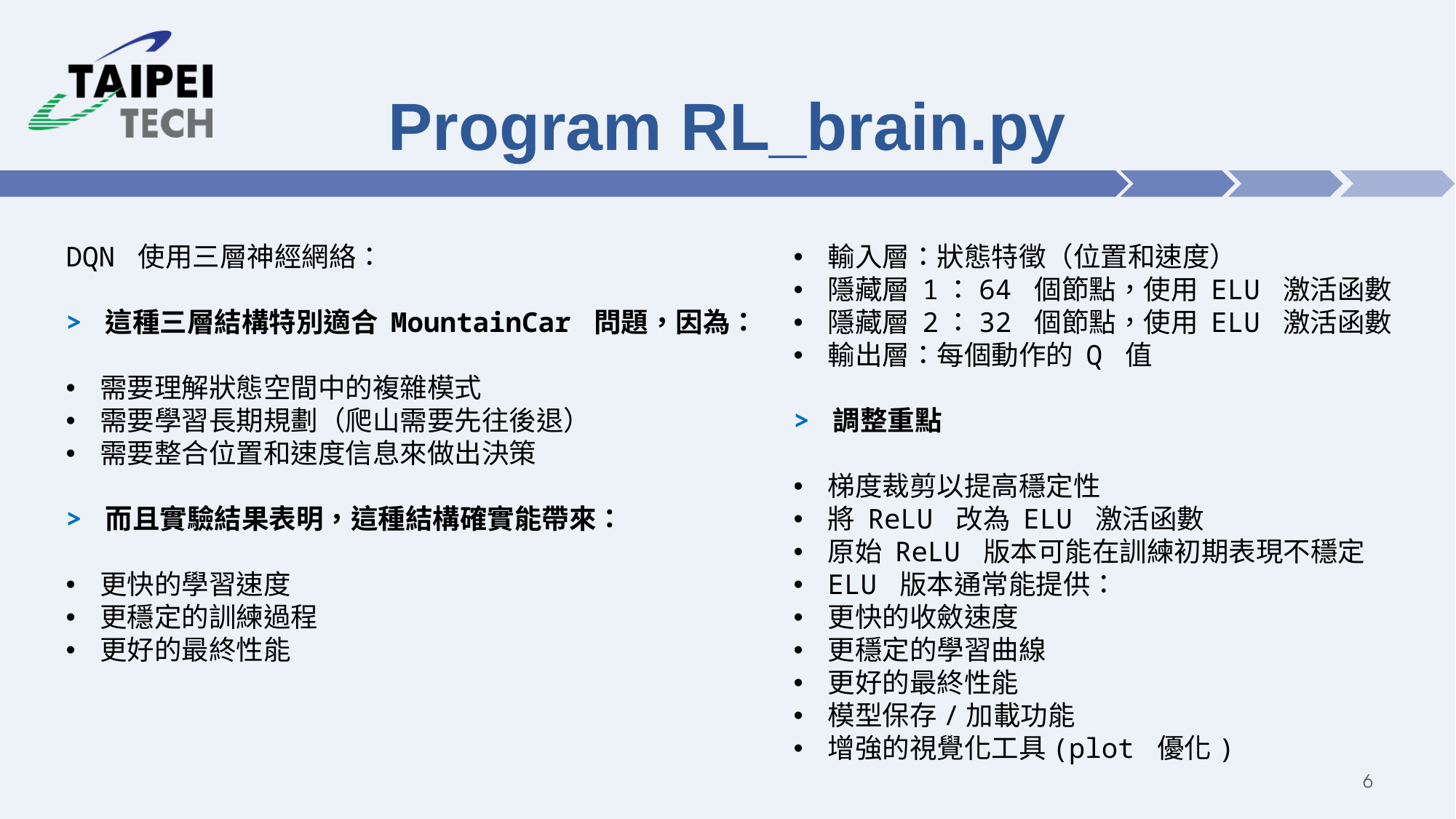

# Program RL_brain.py
DQN 使用三層神經網絡：
> 這種三層結構特別適合 MountainCar 問題，因為：

需要理解狀態空間中的複雜模式
需要學習長期規劃（爬山需要先往後退）
需要整合位置和速度信息來做出決策

> 而且實驗結果表明，這種結構確實能帶來：

更快的學習速度
更穩定的訓練過程
更好的最終性能
輸入層：狀態特徵（位置和速度）
隱藏層 1：64 個節點，使用 ELU 激活函數
隱藏層 2：32 個節點，使用 ELU 激活函數
輸出層：每個動作的 Q 值
> 調整重點

梯度裁剪以提高穩定性
將 ReLU 改為 ELU 激活函數
原始 ReLU 版本可能在訓練初期表現不穩定
ELU 版本通常能提供：
更快的收斂速度
更穩定的學習曲線
更好的最終性能
模型保存/加載功能
增強的視覺化工具(plot 優化)
6